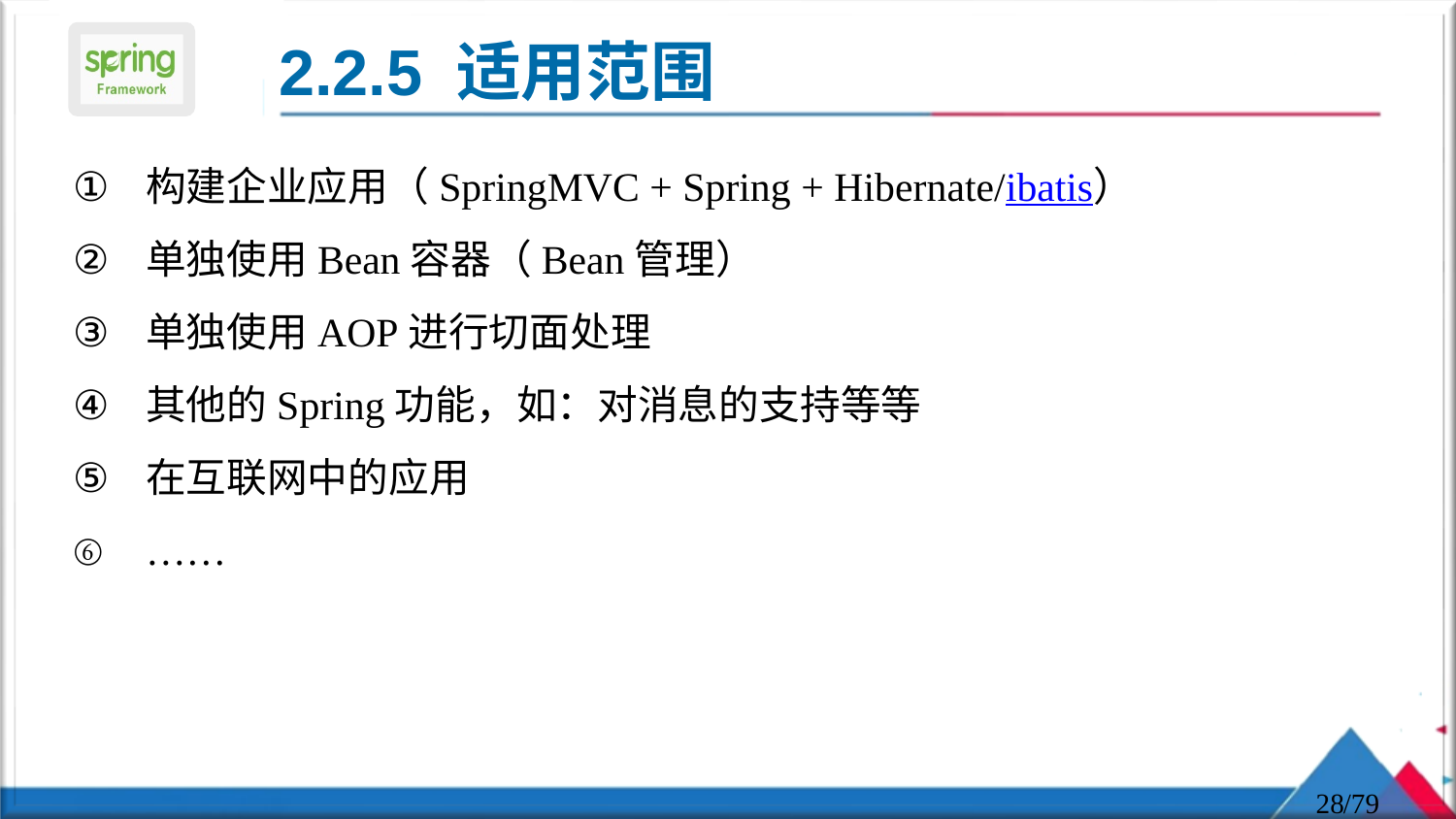

# 2.2.5 适用范围
构建企业应用（SpringMVC + Spring + Hibernate/ibatis）
单独使用Bean容器（Bean管理）
单独使用AOP进行切面处理
其他的Spring功能，如：对消息的支持等等
在互联网中的应用
……
28
/79